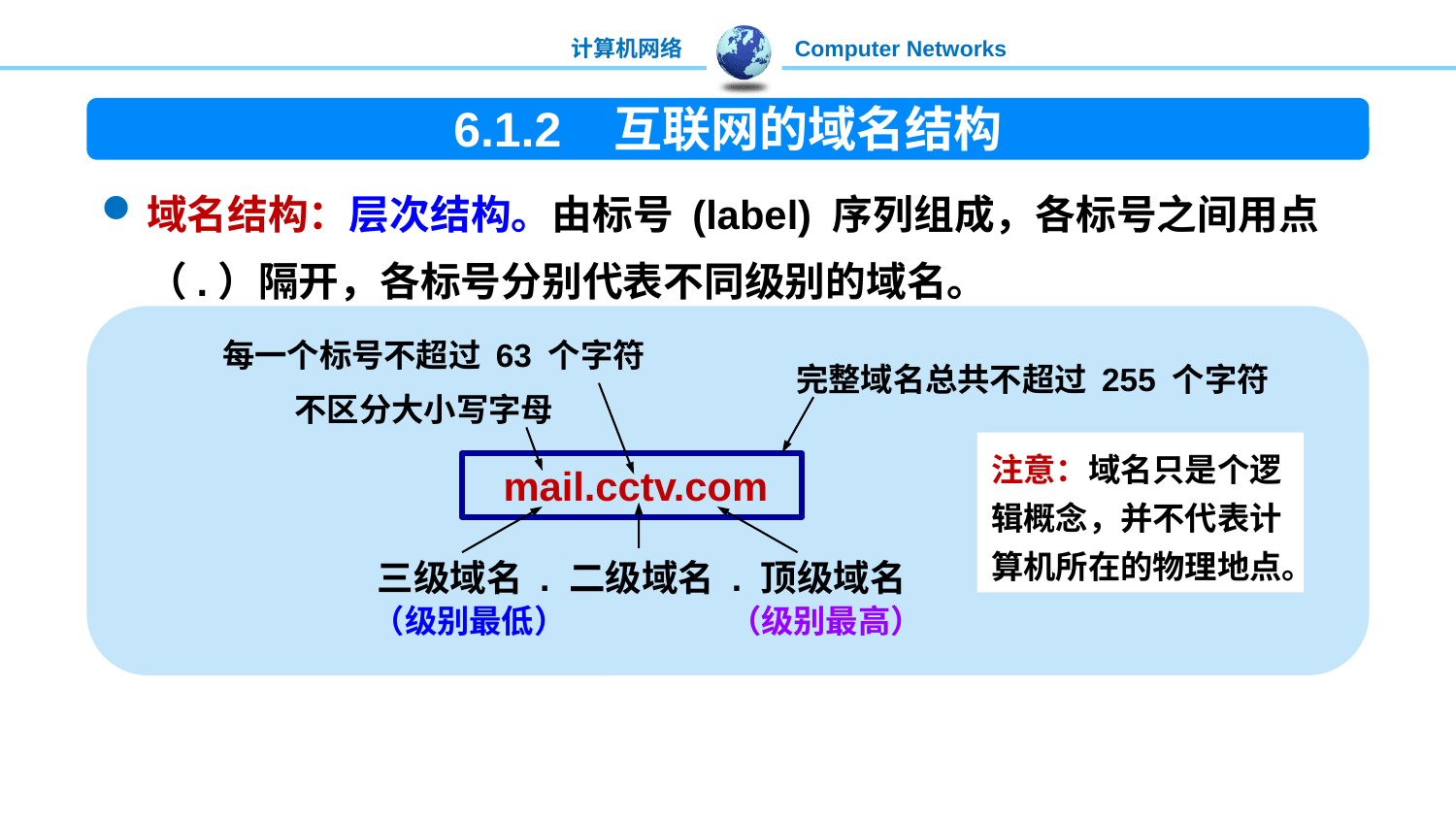

6.1.2   互联网的域名结构

域名结构：层次结构。由标号 (label) 序列组成，各标号之间用点（.）隔开，各标号分别代表不同级别的域名。

每一个标号不超过 63 个字符

完整域名总共不超过 255 个字符

不区分大小写字母

注意：域名只是个逻辑概念，并不代表计算机所在的物理地点。

mail.cctv.com

三级域名 . 二级域名 . 顶级域名
（级别最低）
（级别最高）